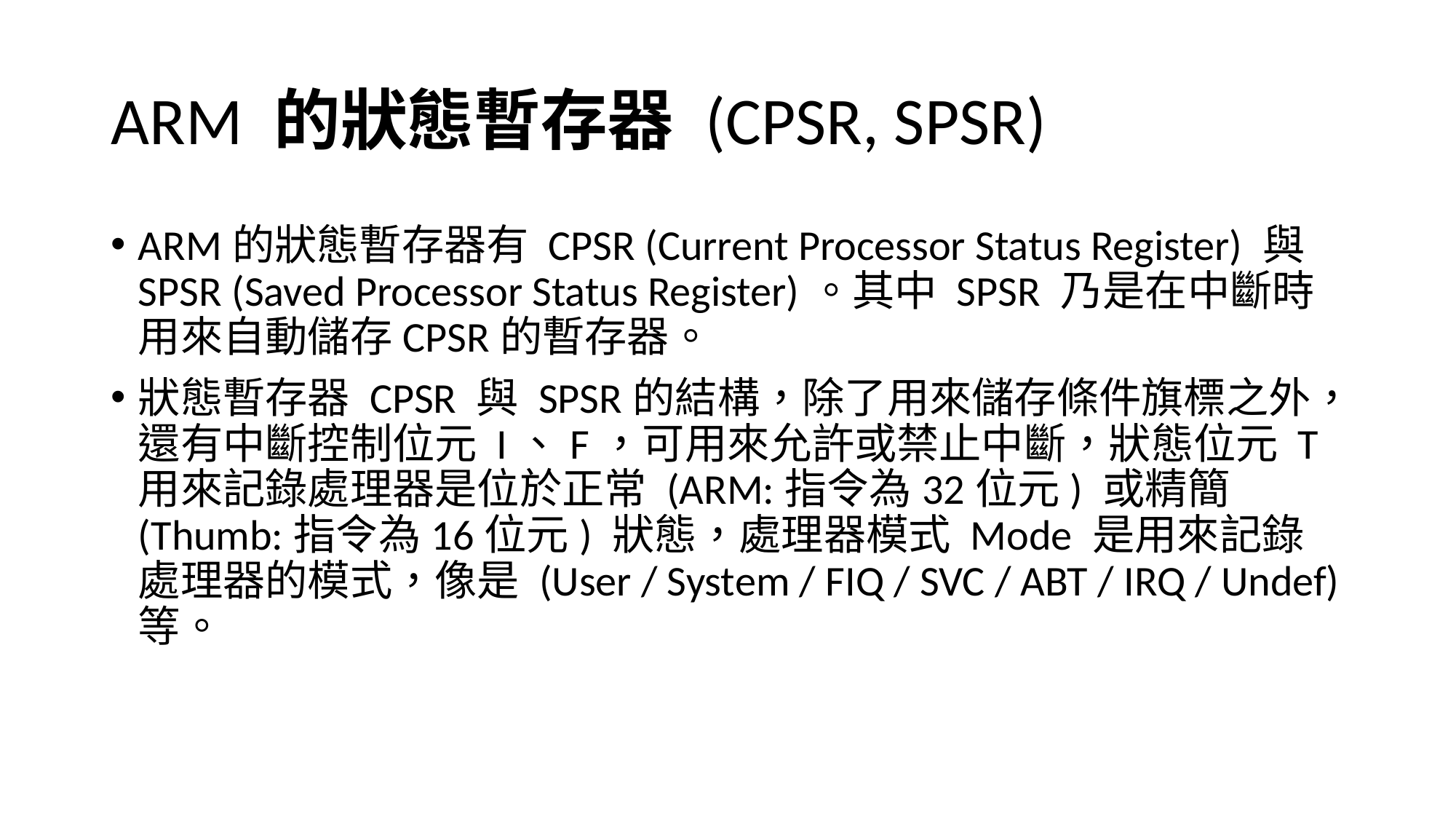

# ARM 的狀態暫存器 (CPSR, SPSR)
ARM的狀態暫存器有 CPSR (Current Processor Status Register) 與 SPSR (Saved Processor Status Register)。其中 SPSR 乃是在中斷時用來自動儲存CPSR的暫存器。
狀態暫存器 CPSR 與 SPSR的結構，除了用來儲存條件旗標之外，還有中斷控制位元 I、F，可用來允許或禁止中斷，狀態位元 T 用來記錄處理器是位於正常 (ARM:指令為32位元) 或精簡 (Thumb:指令為16位元) 狀態，處理器模式 Mode 是用來記錄處理器的模式，像是 (User / System / FIQ / SVC / ABT / IRQ / Undef) 等。